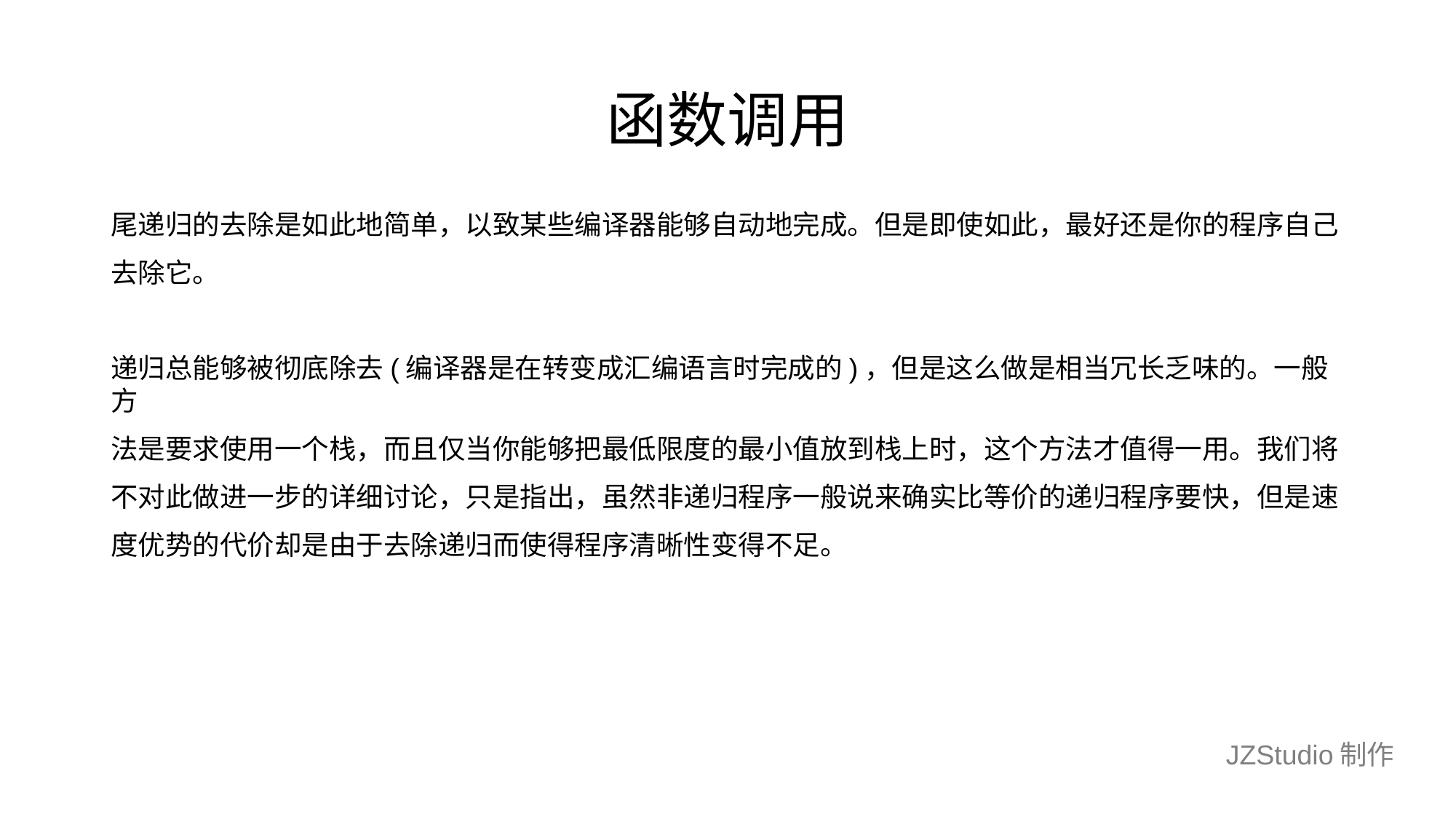

# 函数调用
尾递归的去除是如此地简单，以致某些编译器能够自动地完成。但是即使如此，最好还是你的程序自己
去除它。

递归总能够被彻底除去(编译器是在转变成汇编语言时完成的)，但是这么做是相当冗长乏味的。一般方
法是要求使用一个栈，而且仅当你能够把最低限度的最小值放到栈上时，这个方法才值得一用。我们将
不对此做进一步的详细讨论，只是指出，虽然非递归程序一般说来确实比等价的递归程序要快，但是速
度优势的代价却是由于去除递归而使得程序清晰性变得不足。